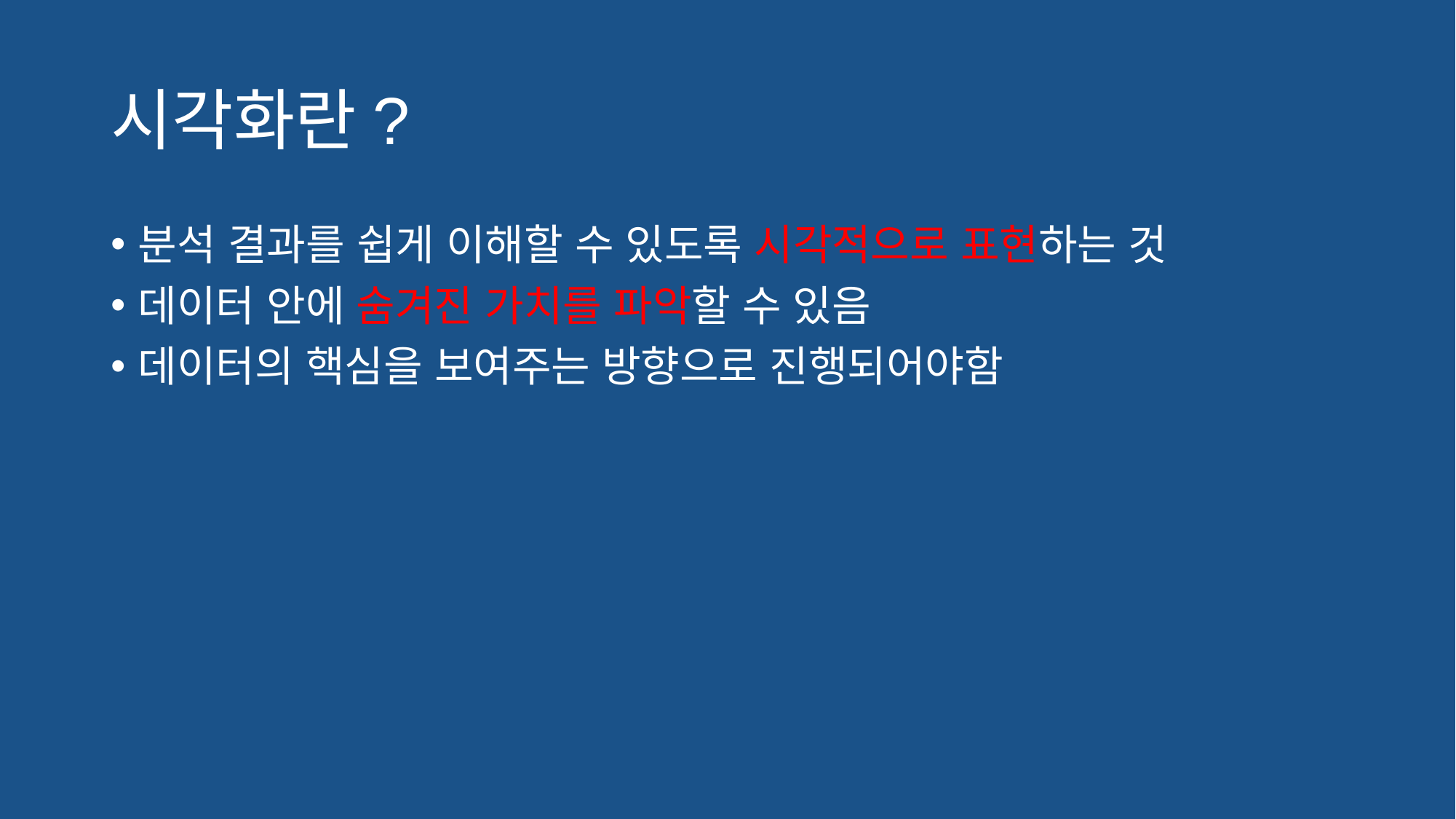

# 시각화란?
분석 결과를 쉽게 이해할 수 있도록 시각적으로 표현하는 것
데이터 안에 숨겨진 가치를 파악할 수 있음
데이터의 핵심을 보여주는 방향으로 진행되어야함